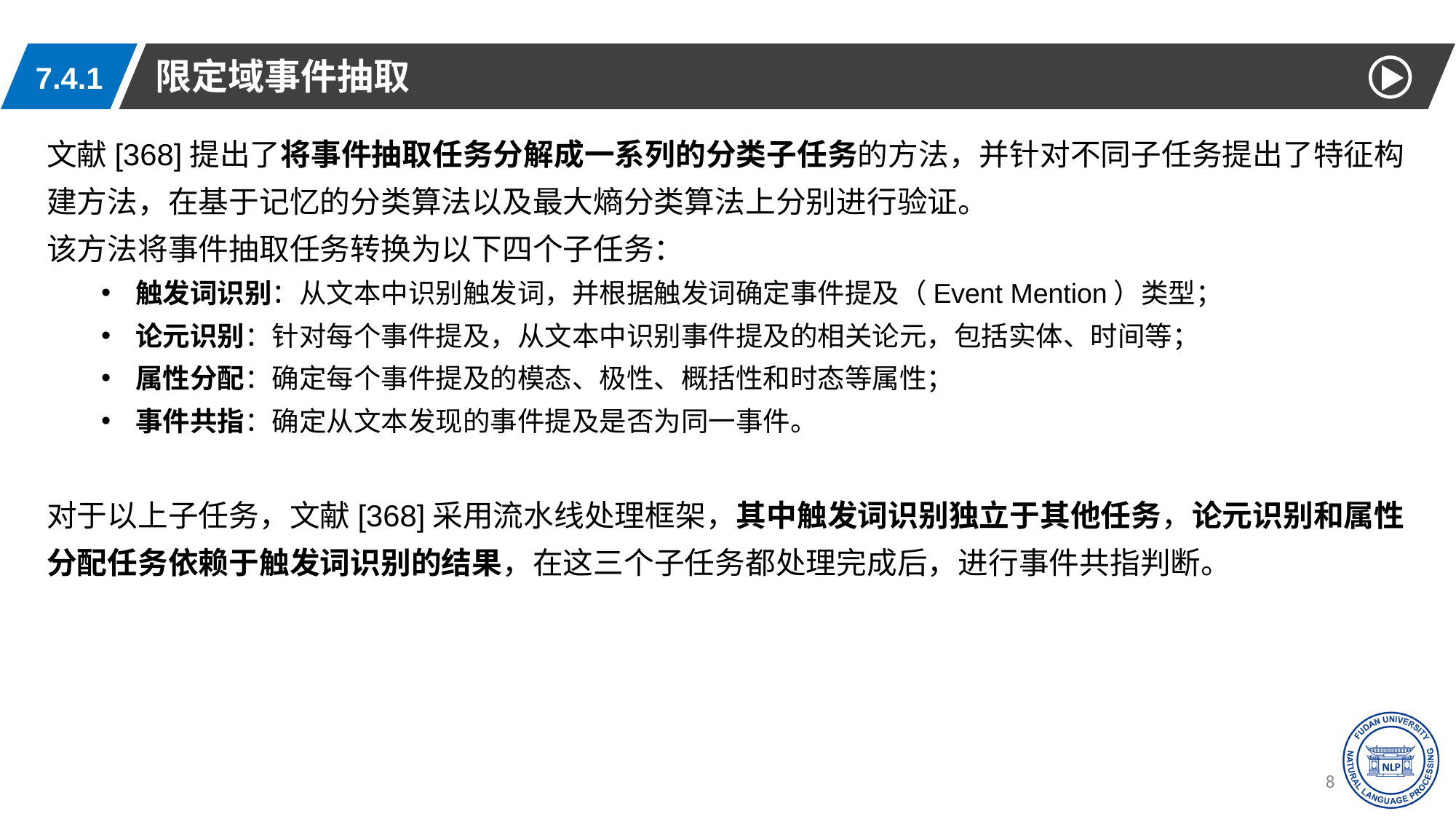

限定域事件抽取
7.4.1

文献[368]提出了将事件抽取任务分解成一系列的分类子任务的方法，并针对不同子任务提出了特征构建方法，在基于记忆的分类算法以及最大熵分类算法上分别进行验证。
该方法将事件抽取任务转换为以下四个子任务：
触发词识别：从文本中识别触发词，并根据触发词确定事件提及（Event Mention）类型；
论元识别：针对每个事件提及，从文本中识别事件提及的相关论元，包括实体、时间等；
属性分配：确定每个事件提及的模态、极性、概括性和时态等属性；
事件共指：确定从文本发现的事件提及是否为同一事件。
对于以上子任务，文献[368]采用流水线处理框架，其中触发词识别独立于其他任务，论元识别和属性分配任务依赖于触发词识别的结果，在这三个子任务都处理完成后，进行事件共指判断。
83